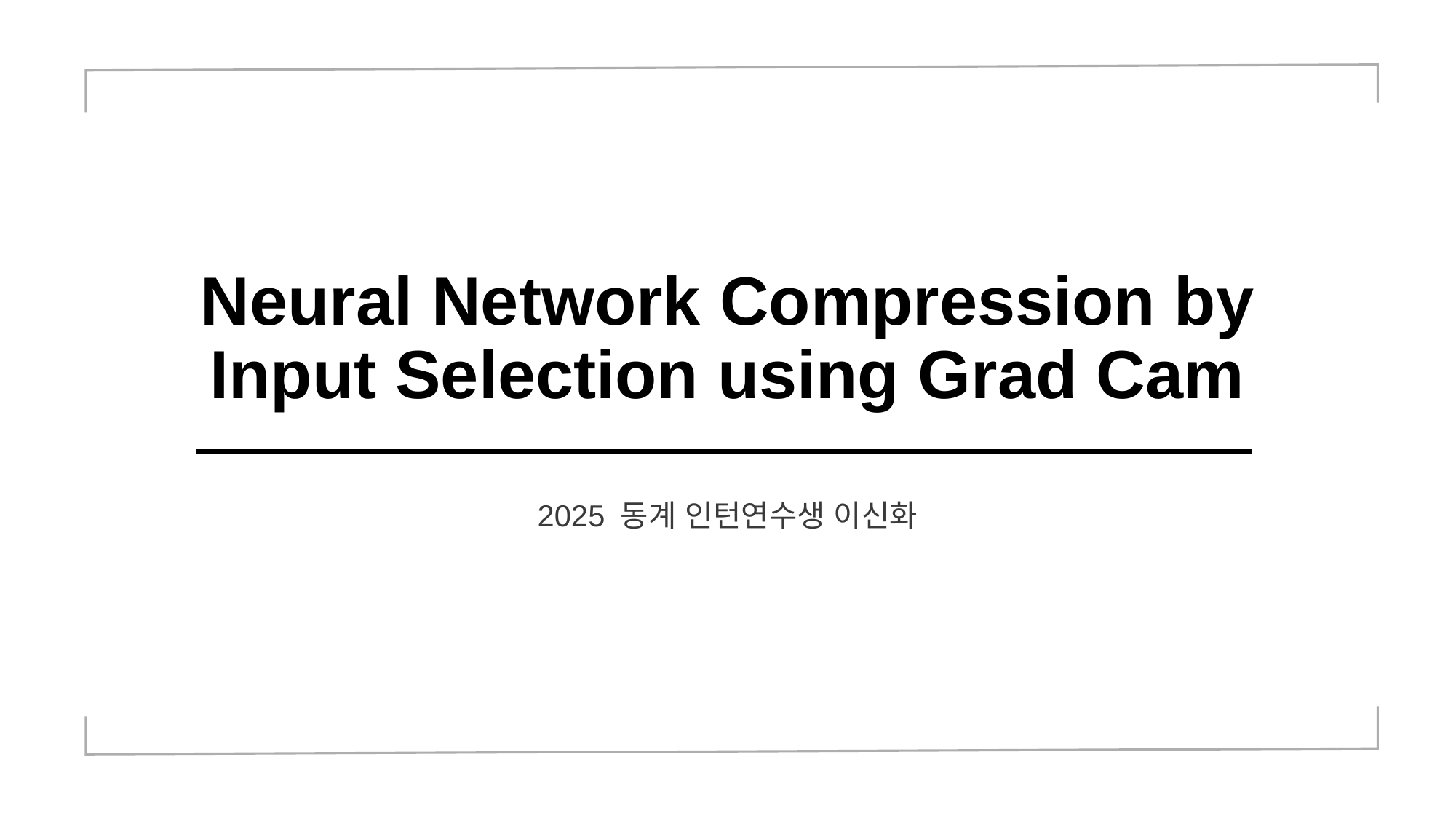

# Neural Network Compression by Input Selection using Grad Cam
2025 동계 인턴연수생 이신화